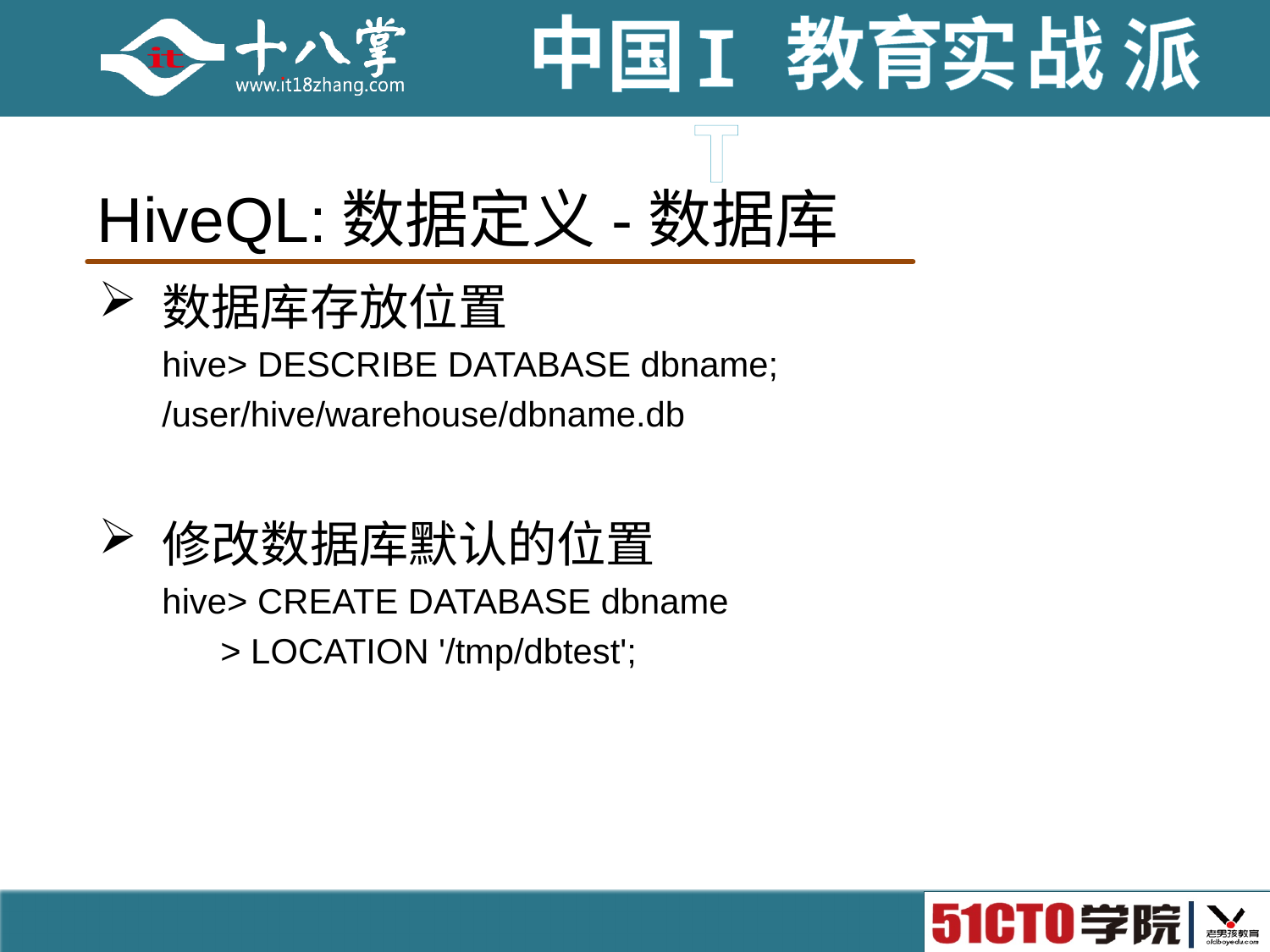

# HiveQL:数据定义-数据库
数据库存放位置
hive> DESCRIBE DATABASE dbname;
/user/hive/warehouse/dbname.db

修改数据库默认的位置
hive> CREATE DATABASE dbname
      > LOCATION '/tmp/dbtest';